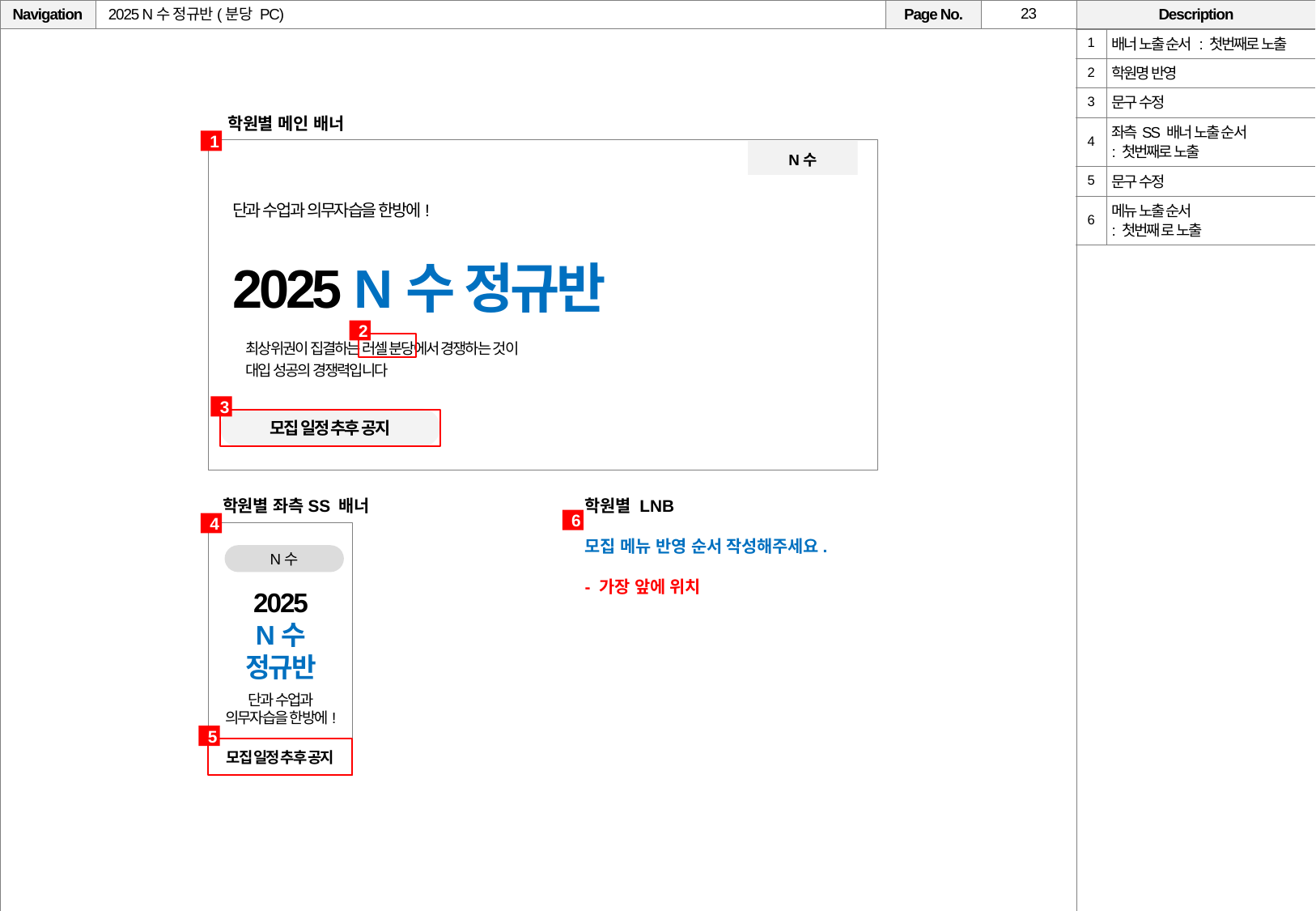

# 2025 N수 정규반(분당 PC)
| 1 | 배너 노출 순서 : 첫번째로 노출 |
| --- | --- |
| 2 | 학원명 반영 |
| 3 | 문구 수정 |
| 4 | 좌측SS 배너 노출 순서 : 첫번째로 노출 |
| 5 | 문구 수정 |
| 6 | 메뉴 노출 순서 : 첫번째 로 노출 |
학원별 메인 배너
1

N수
단과 수업과 의무자습을 한방에!
2025 N수 정규반
2
최상위권이 집결하는 러셀 분당에서 경쟁하는 것이
대입 성공의 경쟁력입니다

3
모집 일정 추후 공지

학원별 좌측SS 배너
학원별 LNB

모집 메뉴 반영 순서 작성해주세요.

- 가장 앞에 위치
6
4

N수
2025
N수
정규반
단과 수업과
의무자습을 한방에!
5

모집 일정 추후 공지